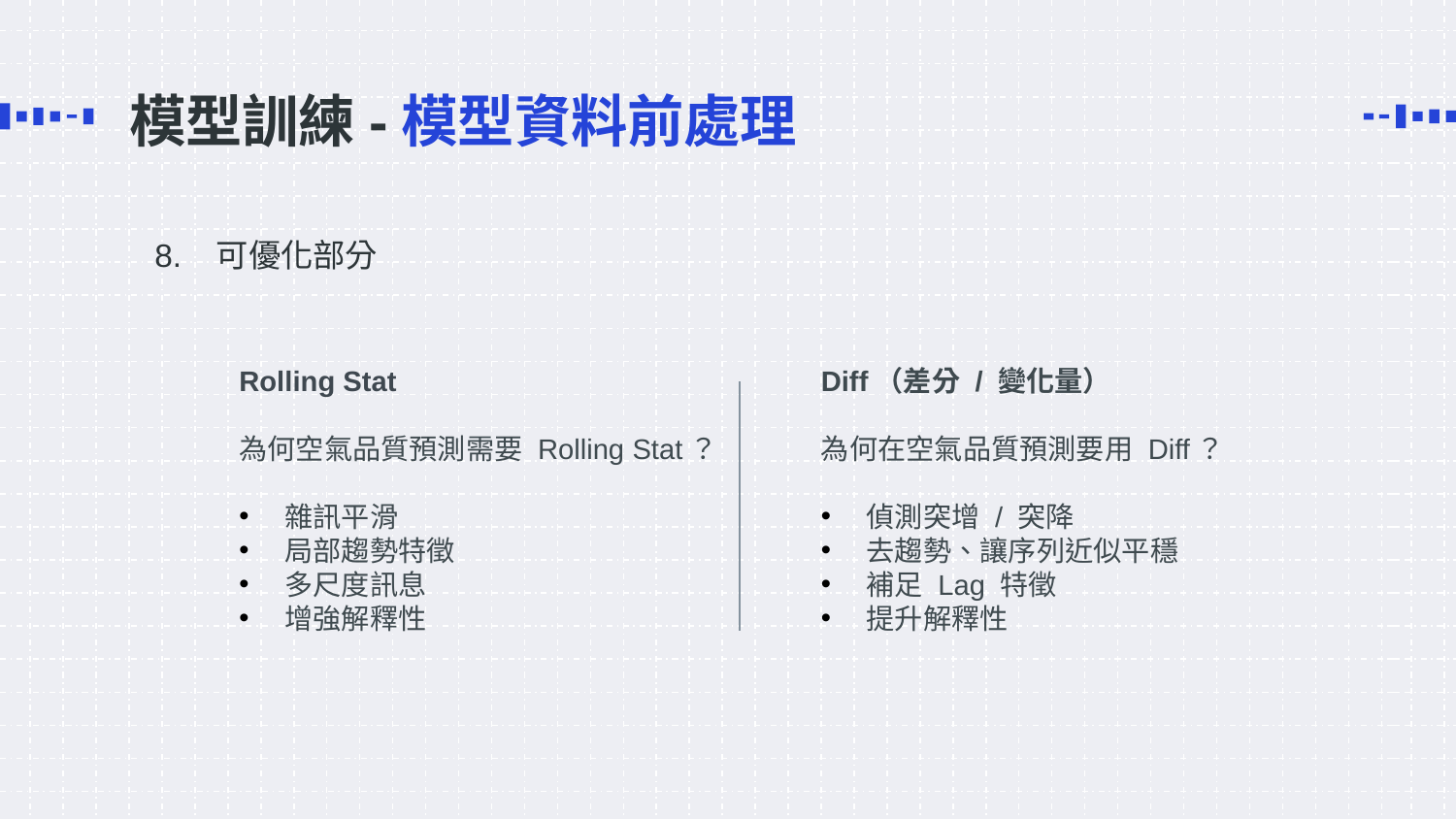

# 模型訓練-模型資料前處理
8.   可優化部分
Rolling Stat

為何空氣品質預測需要 Rolling Stat？

雜訊平滑
局部趨勢特徵
多尺度訊息
增強解釋性

Diff（差分 / 變化量）

為何在空氣品質預測要用 Diff？

偵測突增 / 突降
去趨勢、讓序列近似平穩
補足 Lag 特徵
提升解釋性

空間（多站）聚合

將跨站訊息併入單站預測，可提供「大氣背景 + 局部偏差」的雙重視角

背景校正: 將個別站點濃度與「同城/鄰近站平均」比較，可減少局部噪訊
長程傳輸偵測: 當多站同步升高時，暗示區域傳輸事件